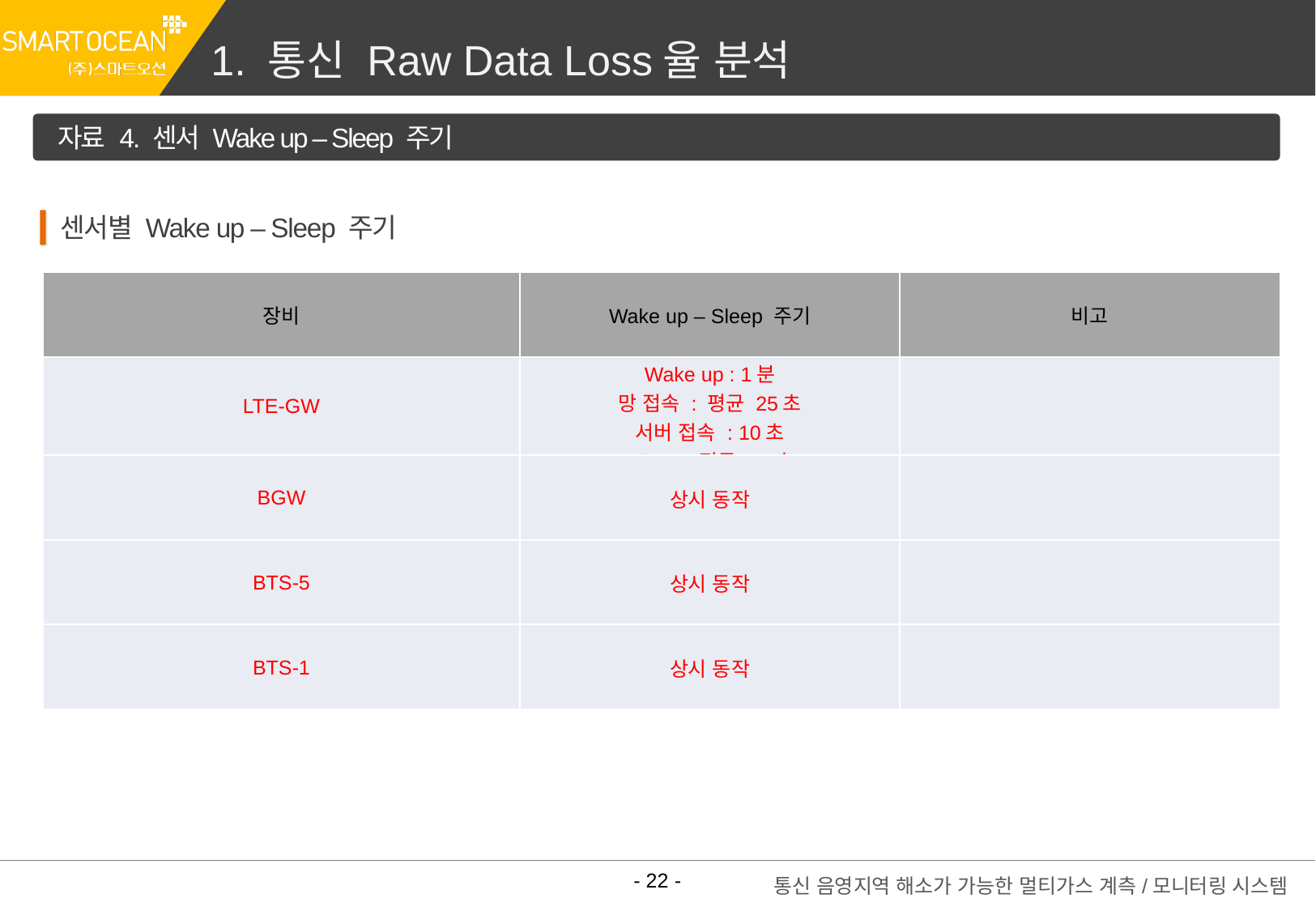

1. 통신 Raw Data Loss율 분석
자료 4. 센서 Wake up – Sleep 주기
센서별 Wake up – Sleep 주기

| 장비 | Wake up – Sleep 주기 | 비고 |
| --- | --- | --- |
| LTE-GW | Wake up : 1분 망 접속 : 평균 25초 서버 접속 : 10초 Sleep : 평균 25초 |  |
| BGW | 상시 동작 |  |
| BTS-5 | 상시 동작 |  |
| BTS-1 | 상시 동작 |  |